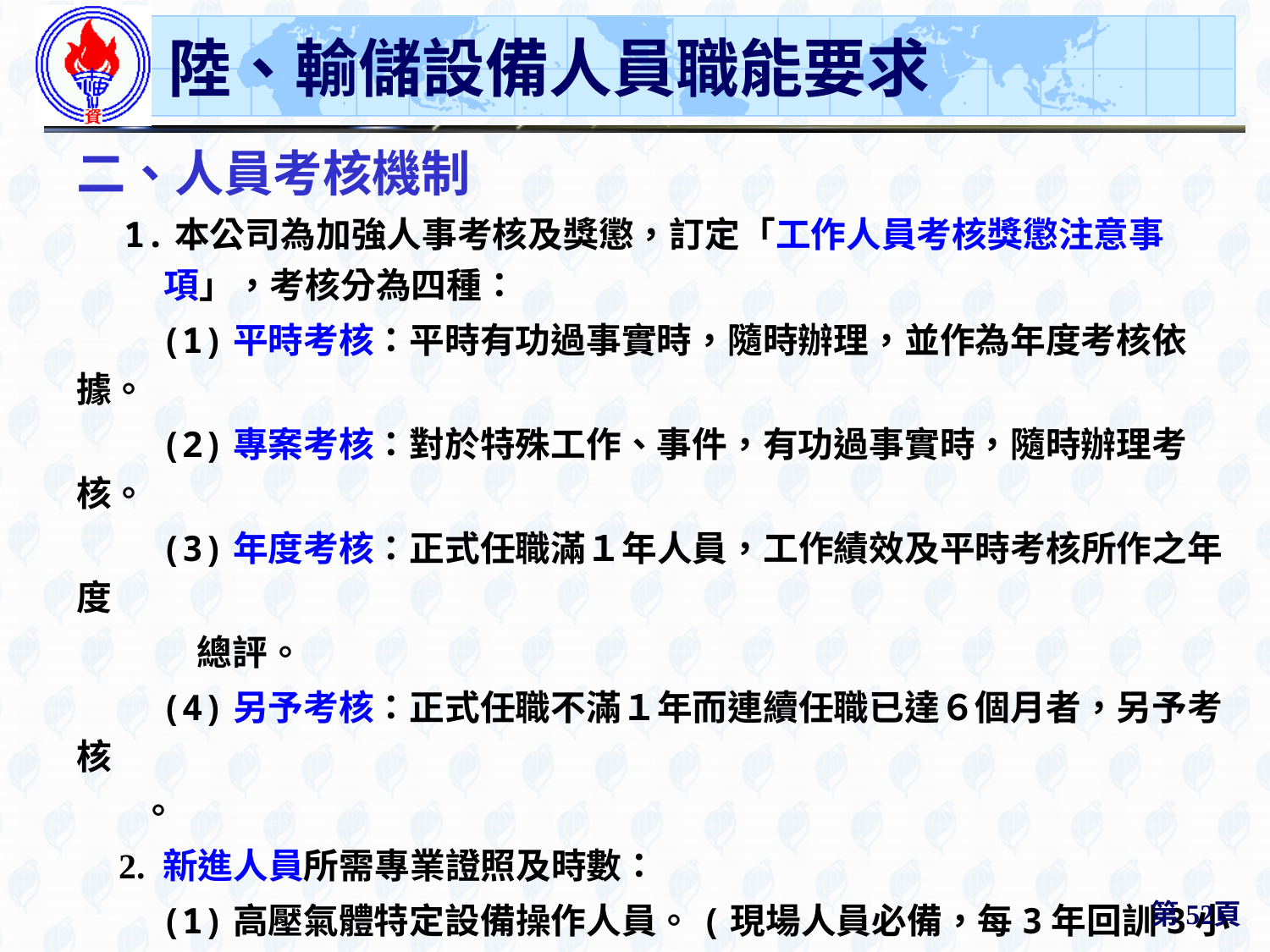

# 陸、輸儲設備人員職能要求
二、人員考核機制
  1.本公司為加強人事考核及獎懲，訂定「工作人員考核獎懲注意事項」，考核分為四種：
    (1)平時考核：平時有功過事實時，隨時辦理，並作為年度考核依據。
    (2)專案考核：對於特殊工作、事件，有功過事實時，隨時辦理考核。
    (3)年度考核：正式任職滿１年人員，工作績效及平時考核所作之年度
              總評。
    (4)另予考核：正式任職不滿１年而連續任職已達６個月者，另予考核
       。
  2. 新進人員所需專業證照及時數：
    (1)高壓氣體特定設備操作人員。(現場人員必備，每3年回訓3小時。)
    (2)急救人員。(值班人員必備，每3年回訓3小時。)
    3.勞務人員依合約人員管理及罰則規定辦理。

第52頁